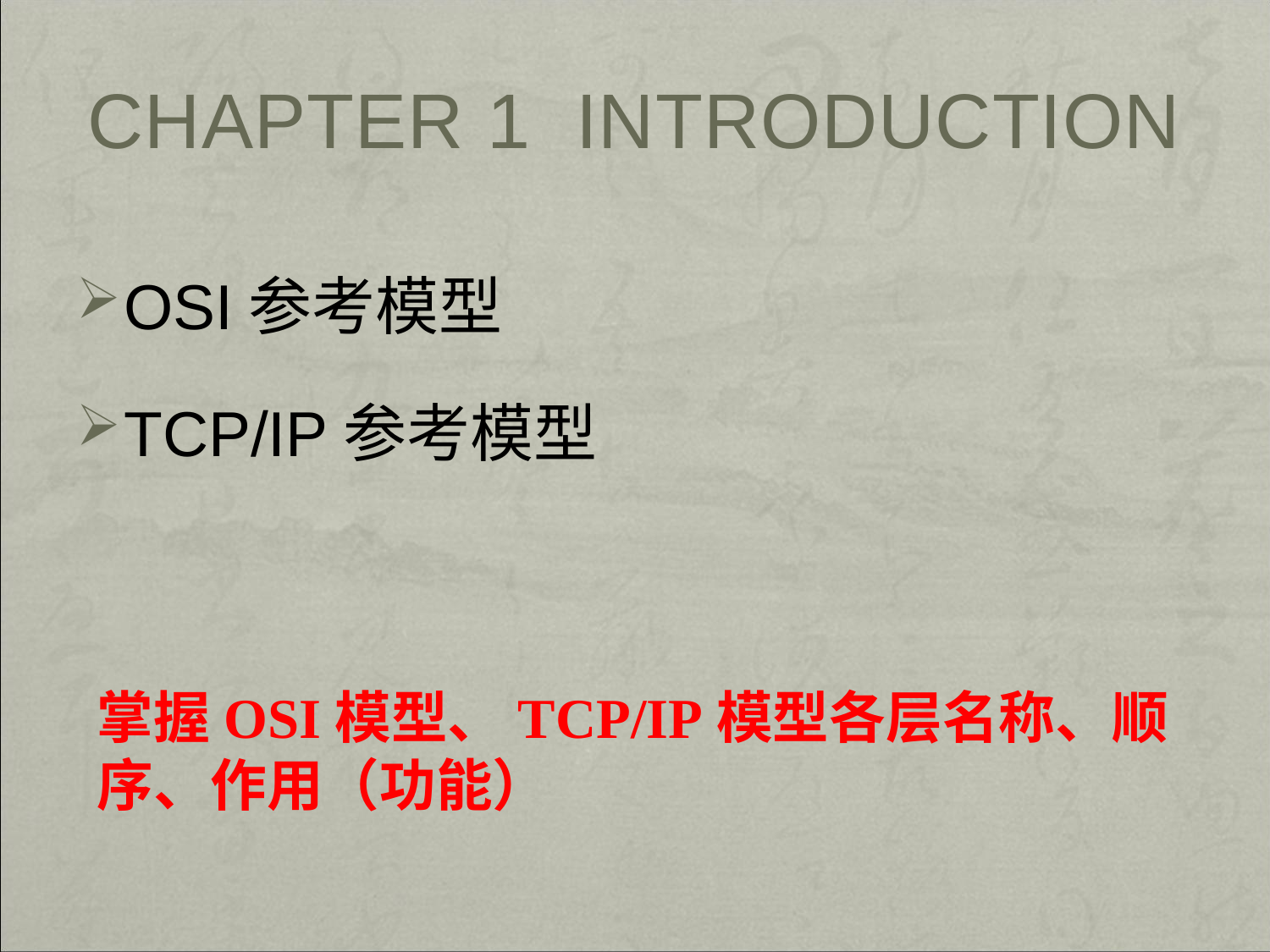

# Chapter 1  Introduction
OSI参考模型
TCP/IP参考模型

掌握OSI模型、TCP/IP模型各层名称、顺序、作用（功能）